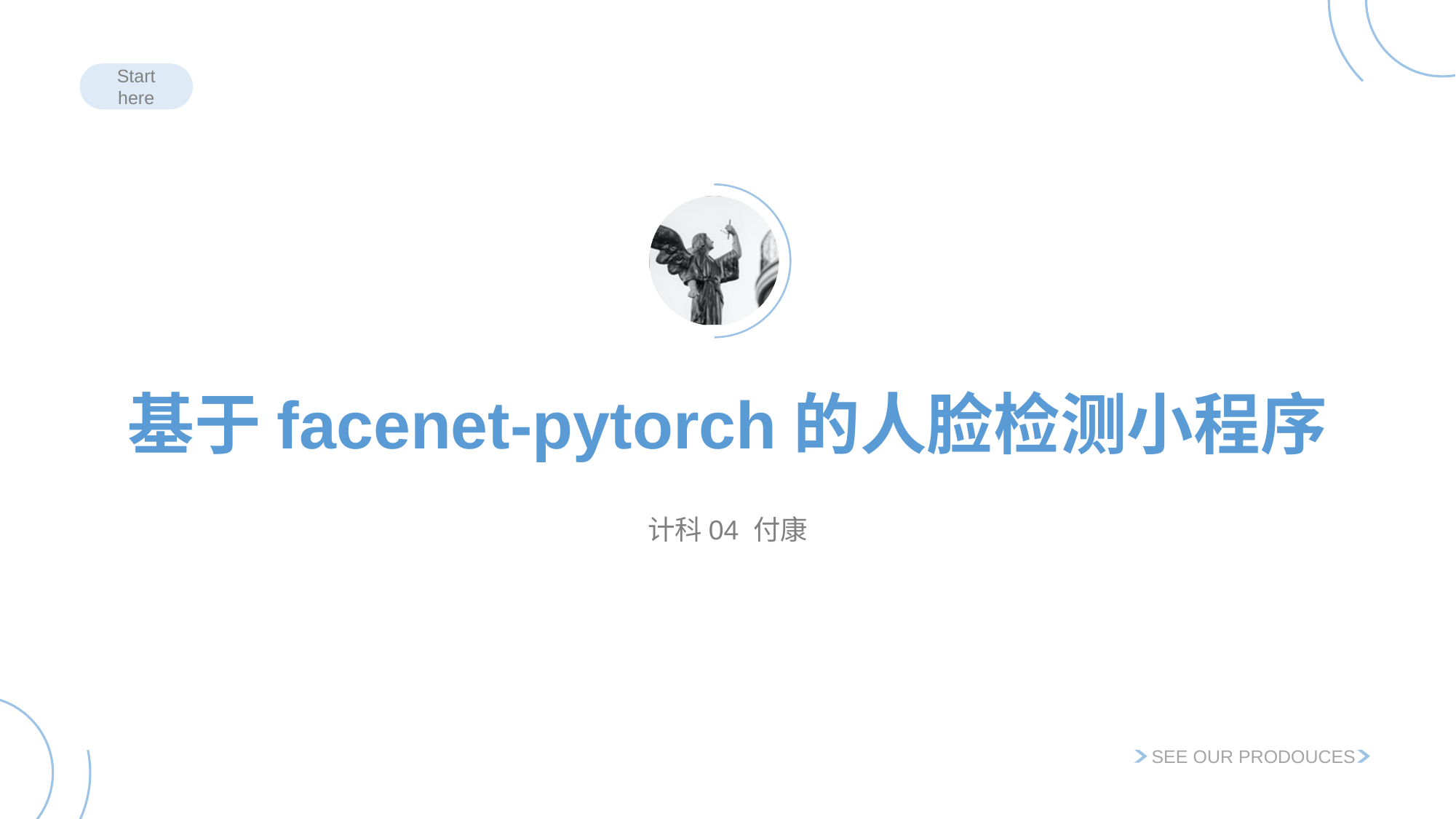

Start here

基于facenet-pytorch的人脸检测小程序
计科04 付康

SEE OUR PRODOUCES